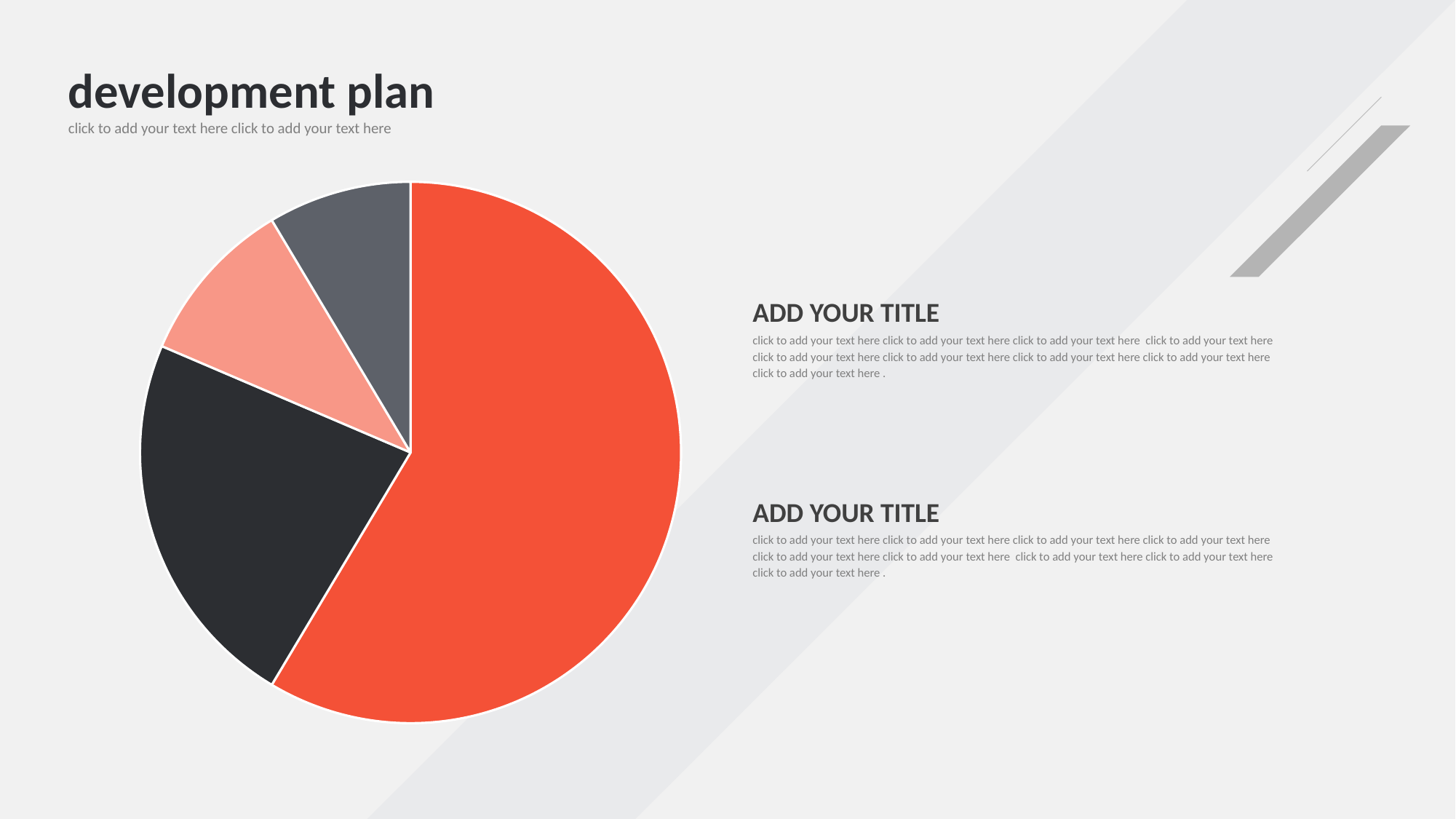

development plan
click to add your text here click to add your text here

### Chart

| Category | 销售额 |
|---|---|
| 第一季度 | 8.2 |
| 第二季度 | 3.2 |
| 第三季度 | 1.4 |
| 第四季度 | 1.2 |
ADD YOUR TITLE
click to add your text here click to add your text here click to add your text here  click to add your text here click to add your text here click to add your text here click to add your text here click to add your text here click to add your text here .
ADD YOUR TITLE
click to add your text here click to add your text here click to add your text here click to add your text here click to add your text here click to add your text here  click to add your text here click to add your text here click to add your text here .